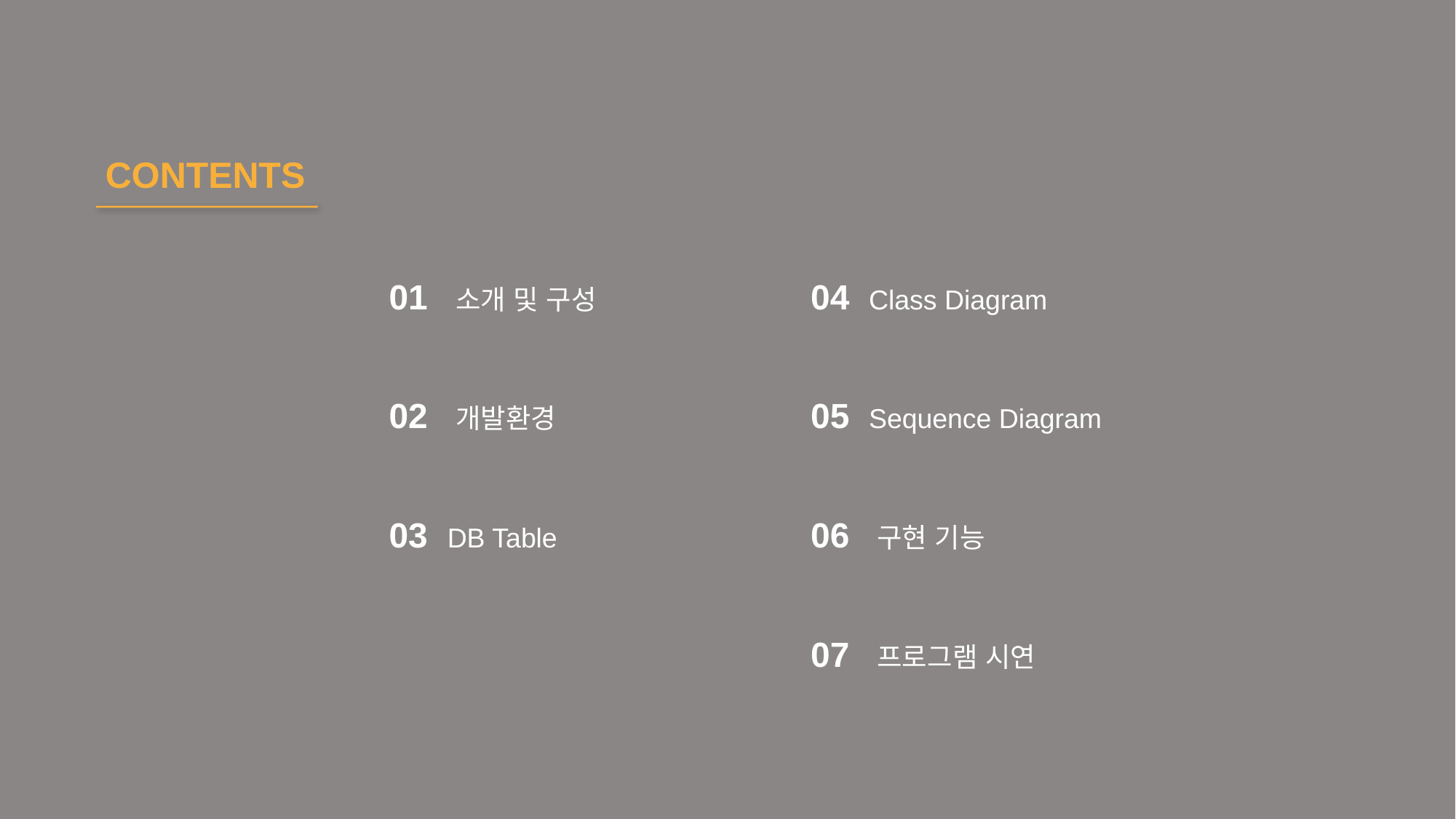

CONTENTS

01  소개 및 구성
04  Class Diagram
02  개발환경
05  Sequence Diagram
03  DB Table
06  구현 기능
07  프로그램 시연